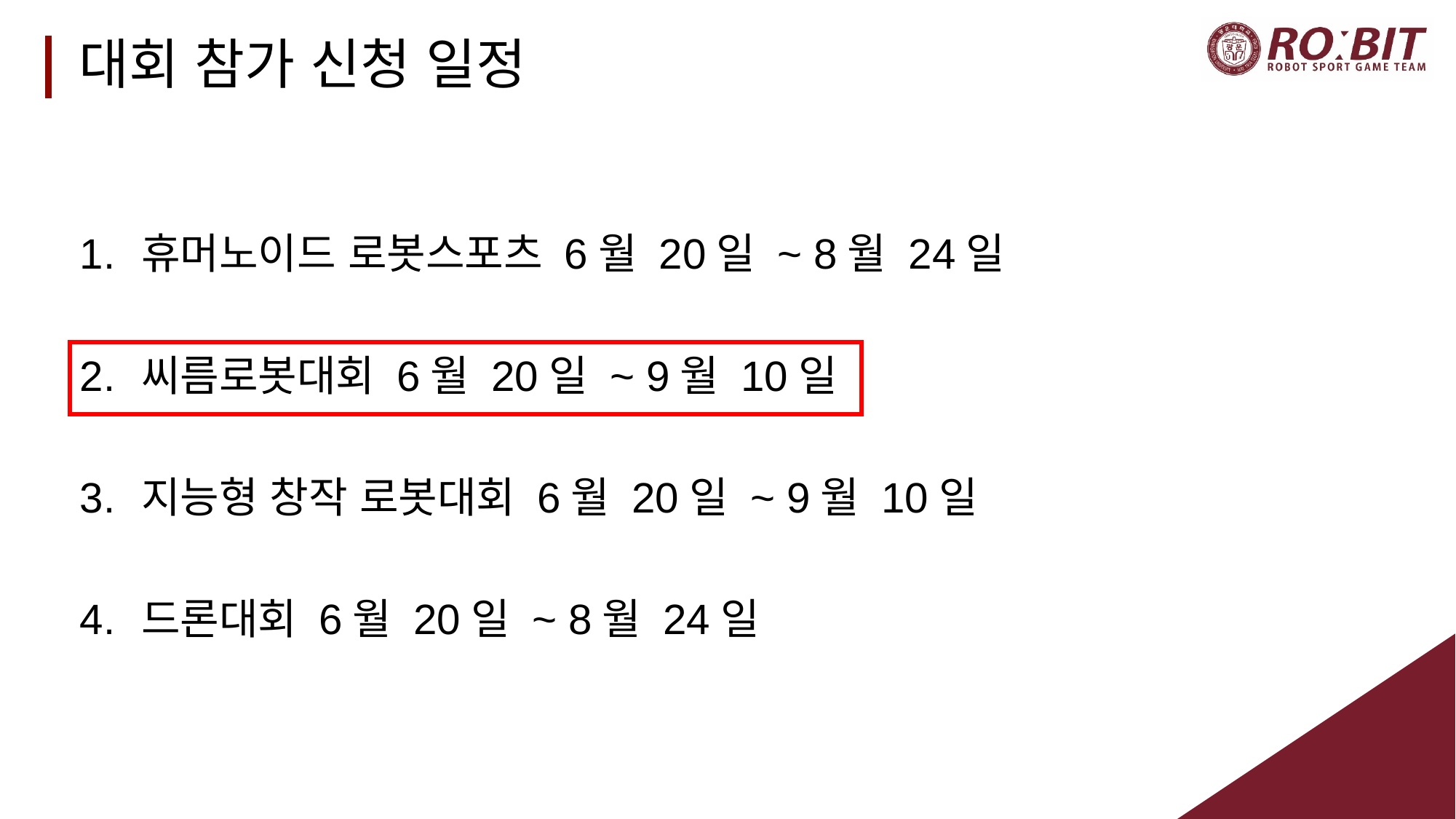

# 대회 참가 신청 일정
휴머노이드 로봇스포츠 6월 20일 ~ 8월 24일

씨름로봇대회 6월 20일 ~ 9월 10일

지능형 창작 로봇대회 6월 20일 ~ 9월 10일

드론대회 6월 20일 ~ 8월 24일